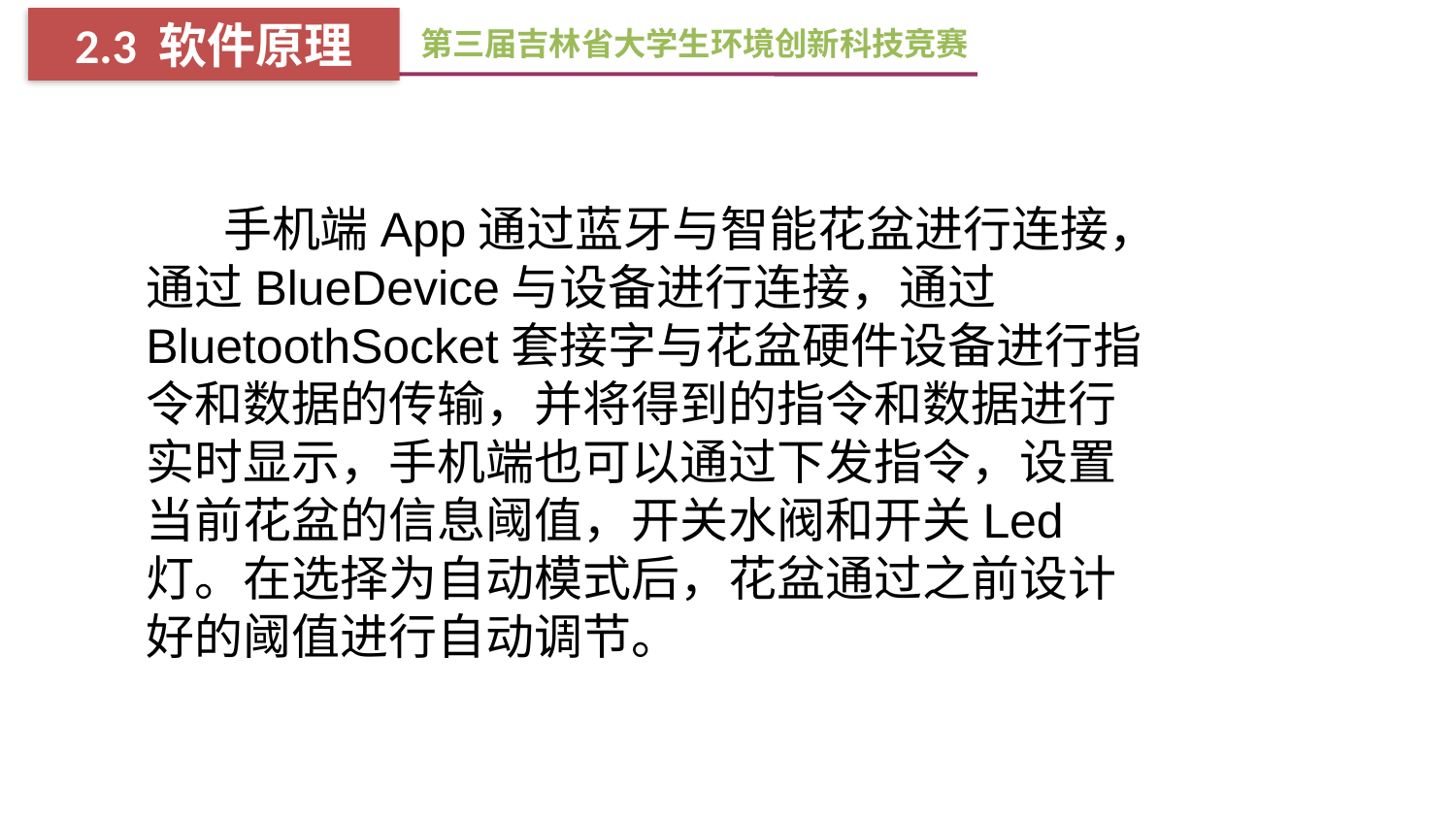

第三届吉林省大学生环境创新科技竞赛
2.3 软件原理

      手机端App通过蓝牙与智能花盆进行连接，通过BlueDevice与设备进行连接，通过BluetoothSocket套接字与花盆硬件设备进行指令和数据的传输，并将得到的指令和数据进行实时显示，手机端也可以通过下发指令，设置当前花盆的信息阈值，开关水阀和开关Led灯。在选择为自动模式后，花盆通过之前设计好的阈值进行自动调节。